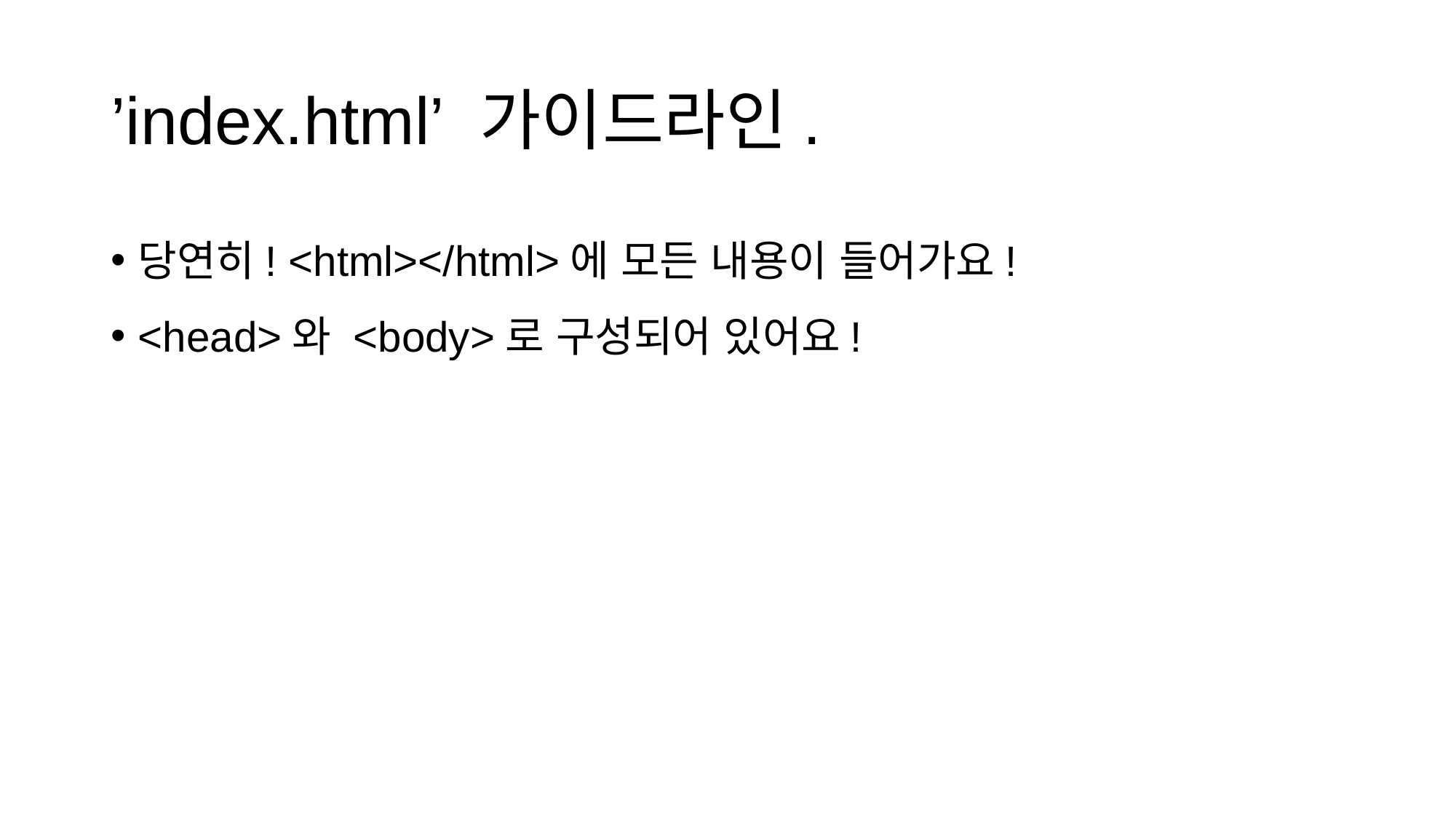

# ’index.html’ 가이드라인.
당연히! <html></html>에 모든 내용이 들어가요!
<head>와 <body>로 구성되어 있어요!